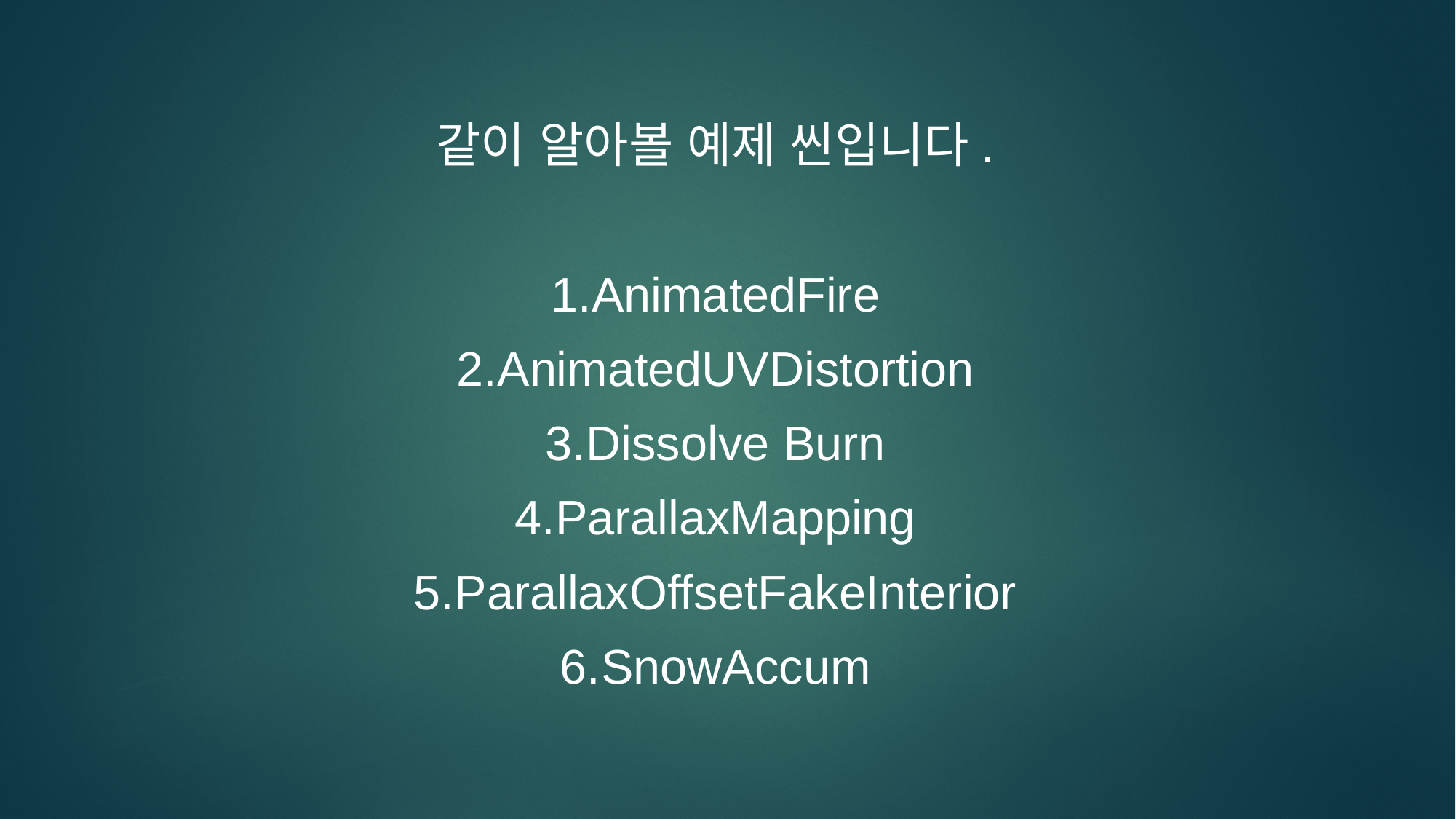

같이 알아볼 예제 씬입니다.

AnimatedFire
AnimatedUVDistortion
Dissolve Burn
ParallaxMapping
ParallaxOffsetFakeInterior
SnowAccum